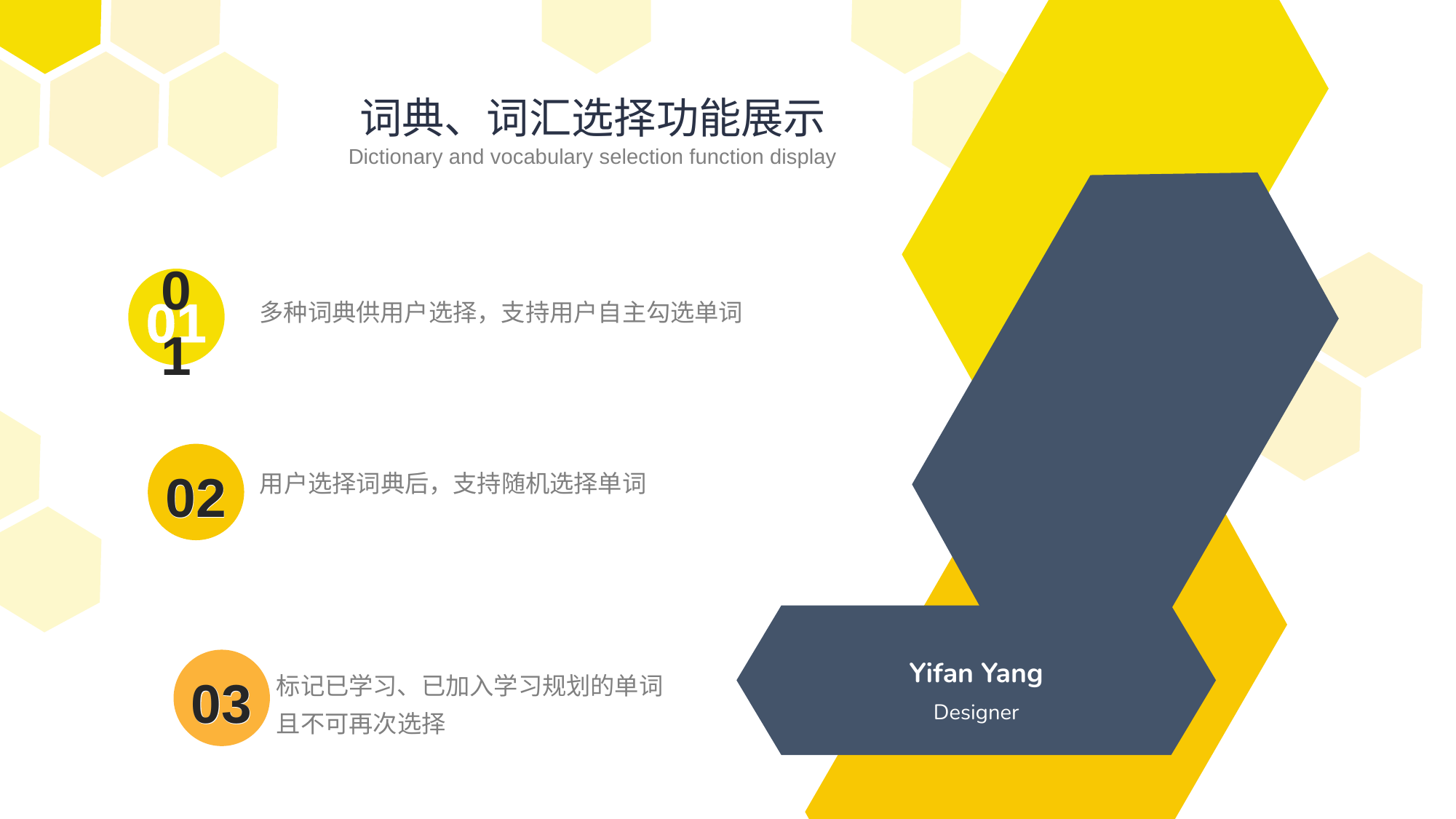

词典、词汇选择功能展示
Dictionary and vocabulary selection function display

01
01
多种词典供用户选择，支持用户自主勾选单词

用户选择词典后，支持随机选择单词
02
02

Yifan Yang
标记已学习、已加入学习规划的单词
且不可再次选择
03
03
Designer